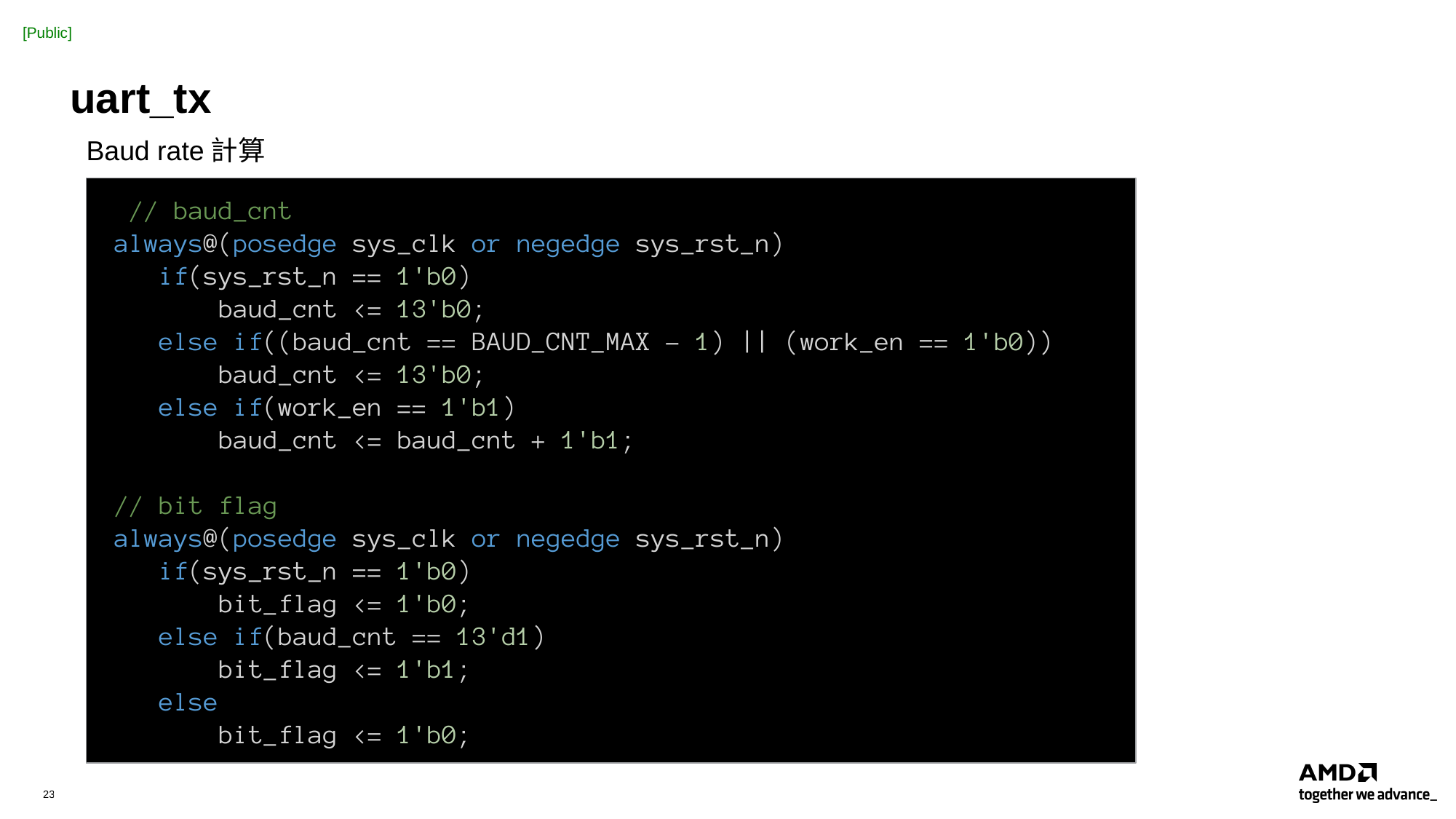

# uart_tx
Baud rate計算

  // baud_cnt
 always@(posedge sys_clk or negedge sys_rst_n)
    if(sys_rst_n == 1'b0)
        baud_cnt <= 13'b0;
    else if((baud_cnt == BAUD_CNT_MAX - 1) || (work_en == 1'b0))
        baud_cnt <= 13'b0;
    else if(work_en == 1'b1)
        baud_cnt <= baud_cnt + 1'b1;
 // bit flag
 always@(posedge sys_clk or negedge sys_rst_n)
    if(sys_rst_n == 1'b0)
        bit_flag <= 1'b0;
    else if(baud_cnt == 13'd1)
        bit_flag <= 1'b1;
    else
        bit_flag <= 1'b0;